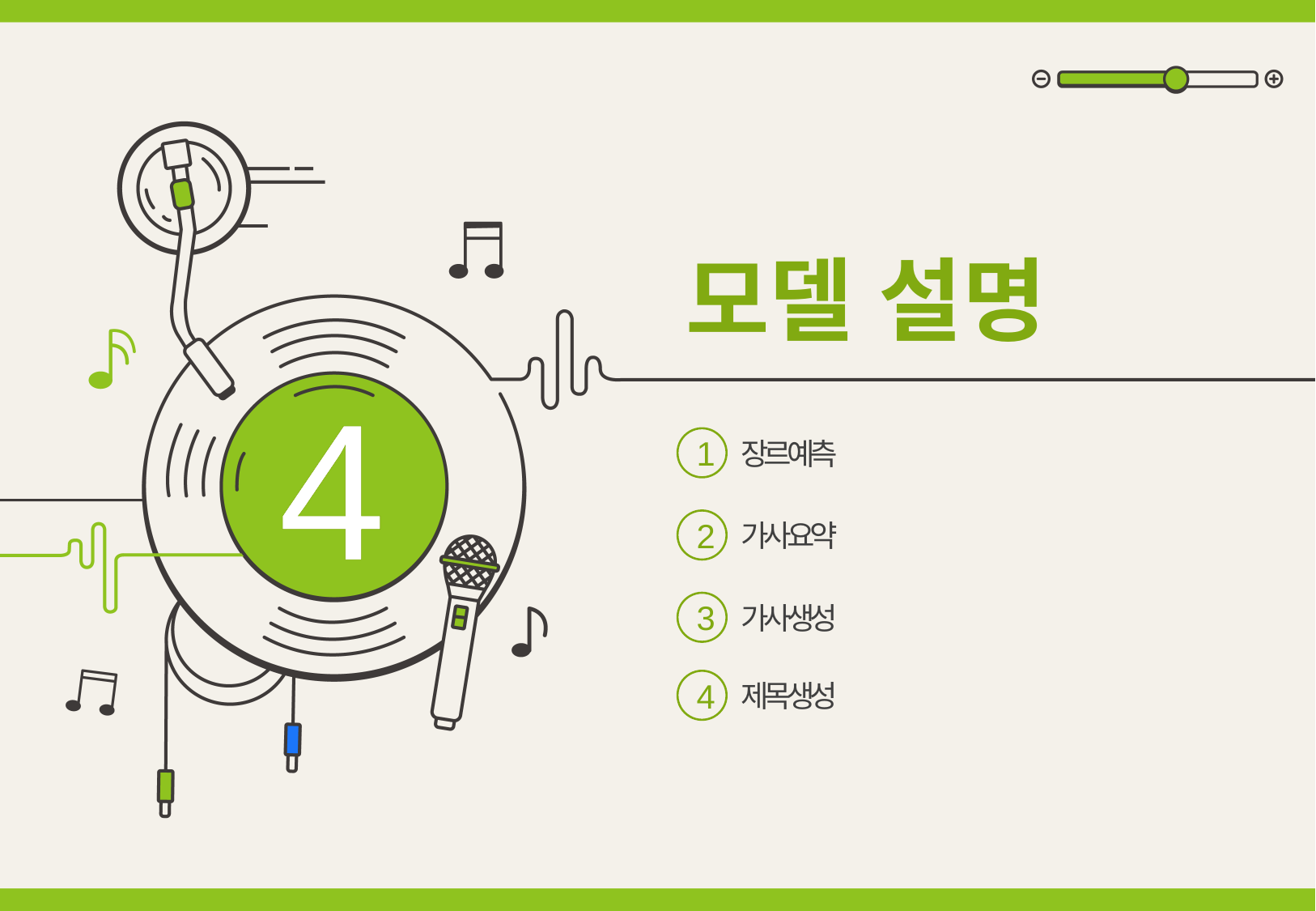

모델 설명
4

1
장르예측
2
가사요약
3
가사생성
4
제목생성